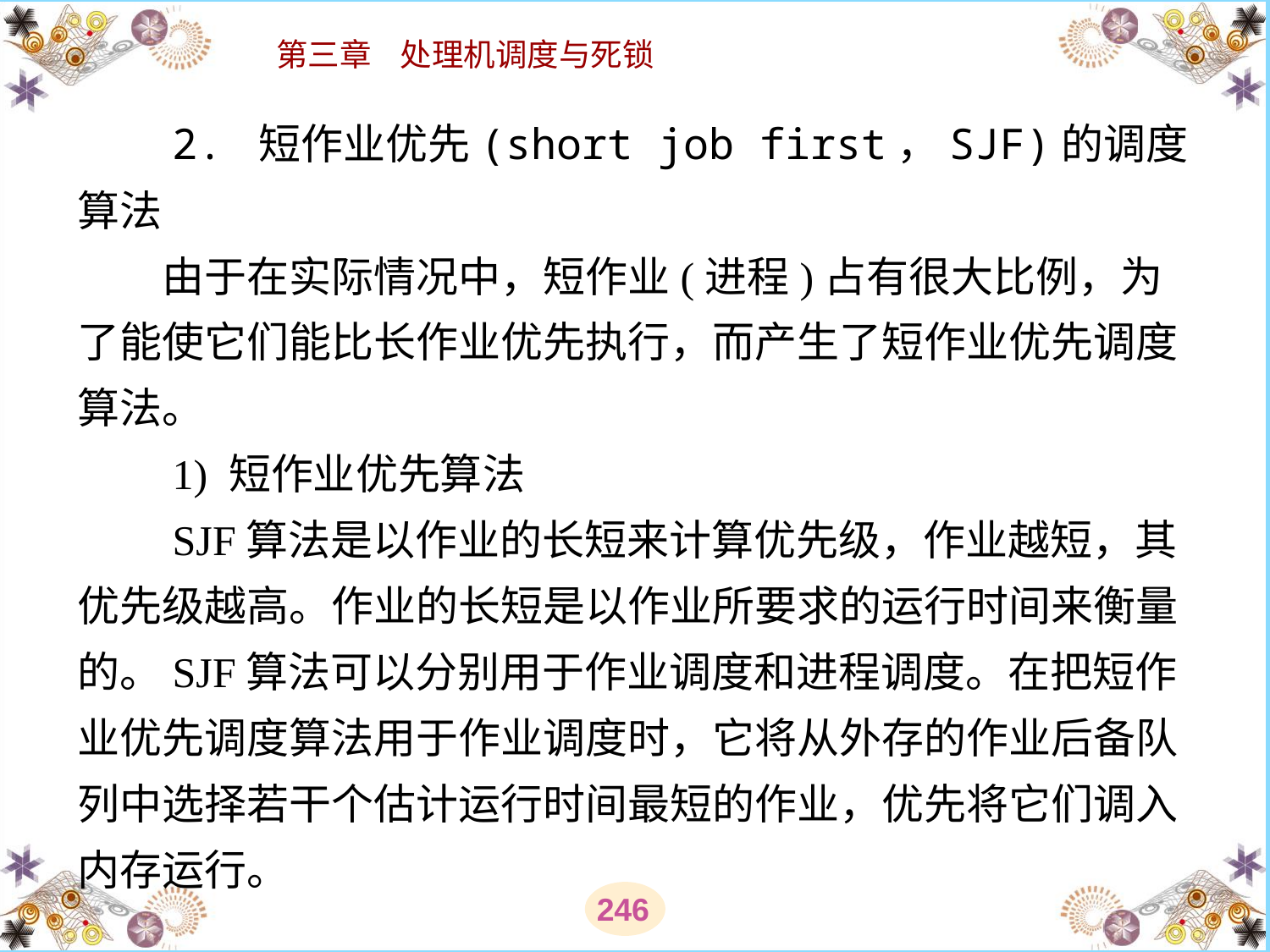

# 2. 短作业优先(short job first，SJF)的调度算法 　　由于在实际情况中，短作业(进程)占有很大比例，为了能使它们能比长作业优先执行，而产生了短作业优先调度算法。 　　1) 短作业优先算法 　　SJF算法是以作业的长短来计算优先级，作业越短，其优先级越高。作业的长短是以作业所要求的运行时间来衡量的。SJF算法可以分别用于作业调度和进程调度。在把短作业优先调度算法用于作业调度时，它将从外存的作业后备队列中选择若干个估计运行时间最短的作业，优先将它们调入内存运行。